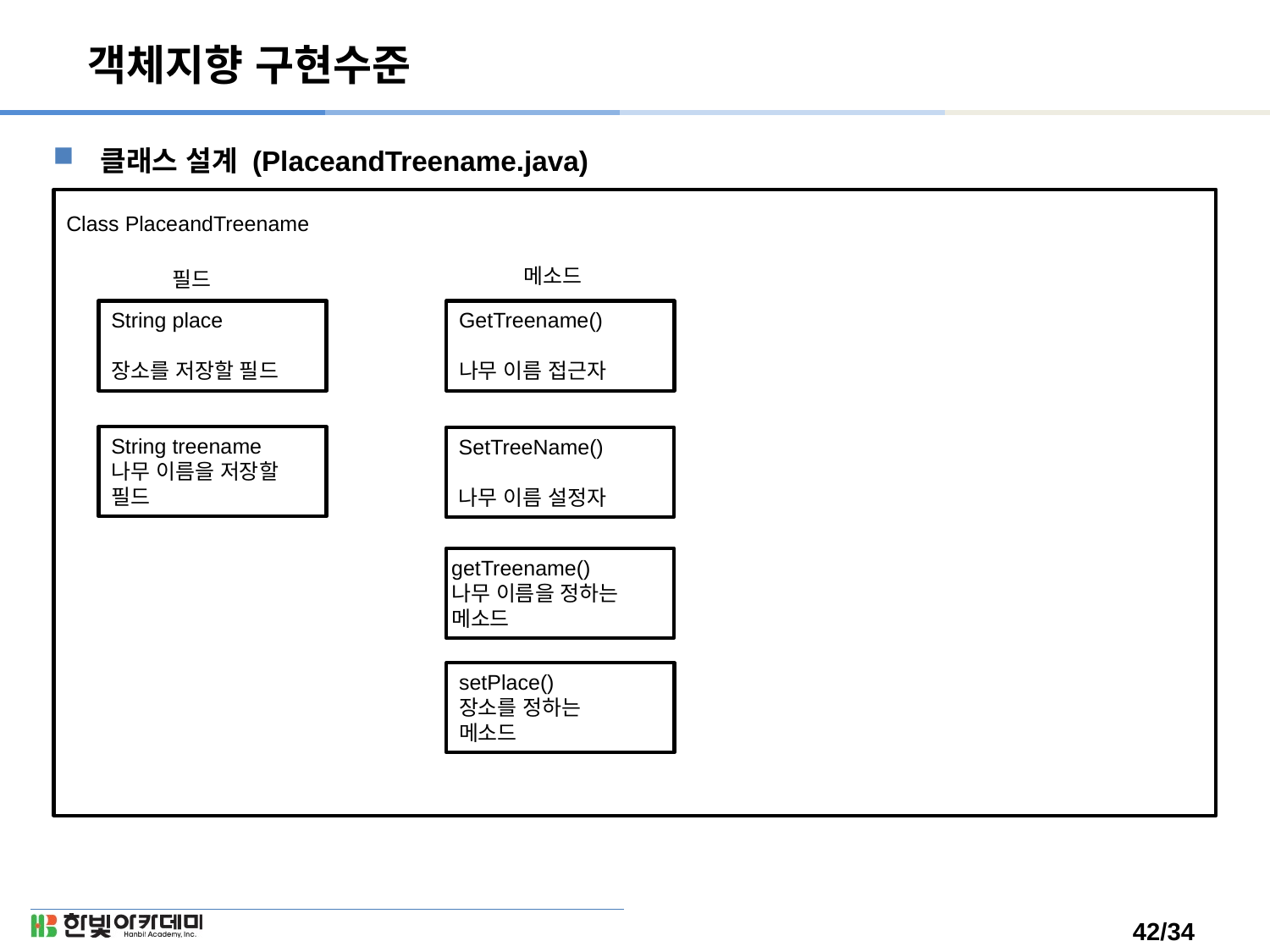

# 객체지향 구현수준
클래스 설계 (PlaceandTreename.java)

Class PlaceandTreename
메소드
필드

String place

장소를 저장할 필드

GetTreename()

나무 이름 접근자

String treename
나무 이름을 저장할 필드

SetTreeName()

나무 이름 설정자

getTreename()
나무 이름을 정하는 메소드

setPlace()
장소를 정하는 메소드